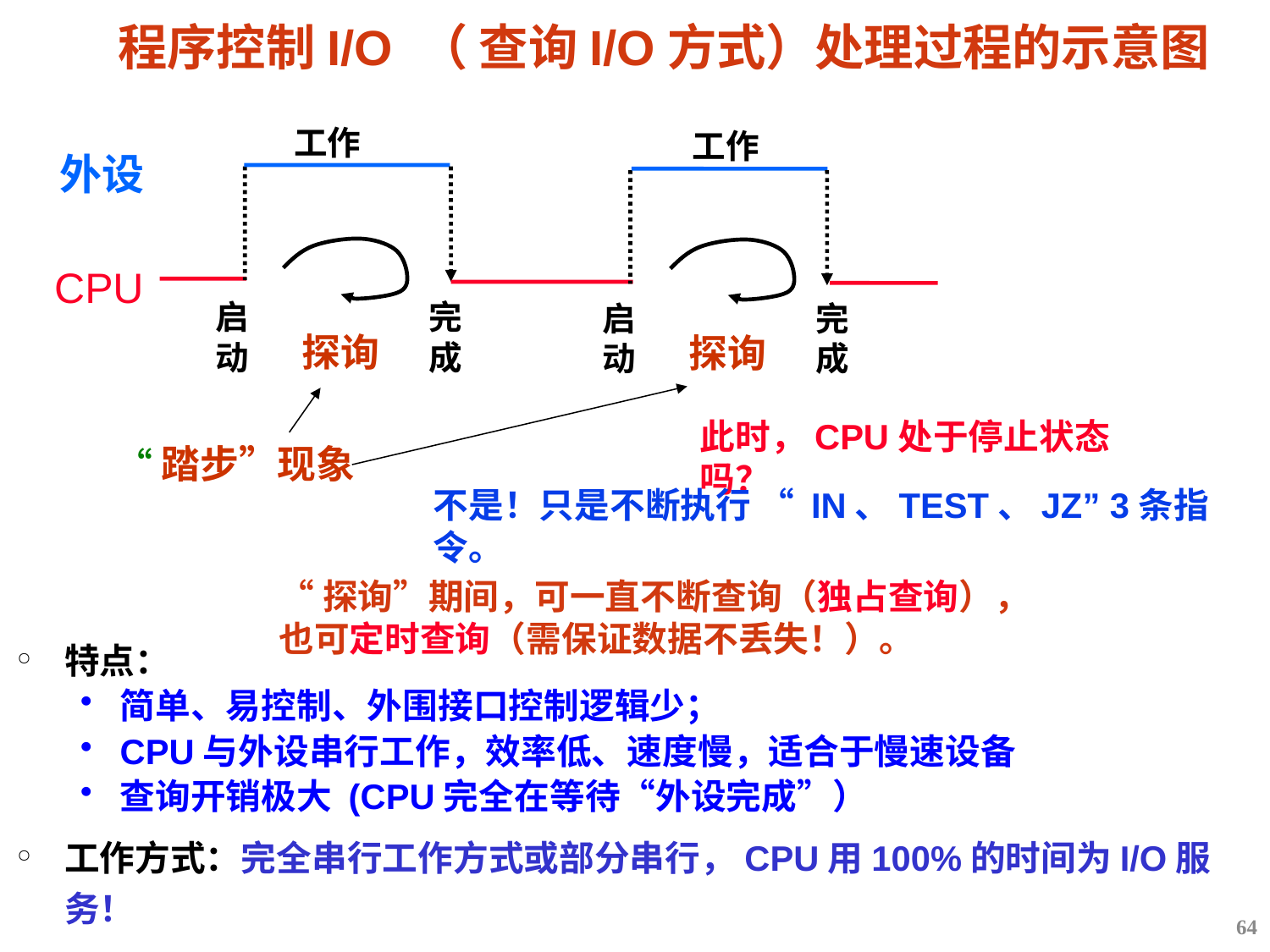

# 程序控制I/O （ 查询I/O方式）处理过程的示意图
工作
工作
外设

CPU

启动
完成
启动
完成
探询
探询

“踏步”现象
此时，CPU处于停止状态吗？
不是！只是不断执行 “ IN、TEST、JZ” 3条指令。
“探询”期间，可一直不断查询（独占查询），也可定时查询（需保证数据不丢失！）。
特点：
简单、易控制、外围接口控制逻辑少；
CPU与外设串行工作，效率低、速度慢，适合于慢速设备
查询开销极大 (CPU完全在等待“外设完成”）
工作方式：完全串行工作方式或部分串行，CPU用100%的时间为I/O服务！
64